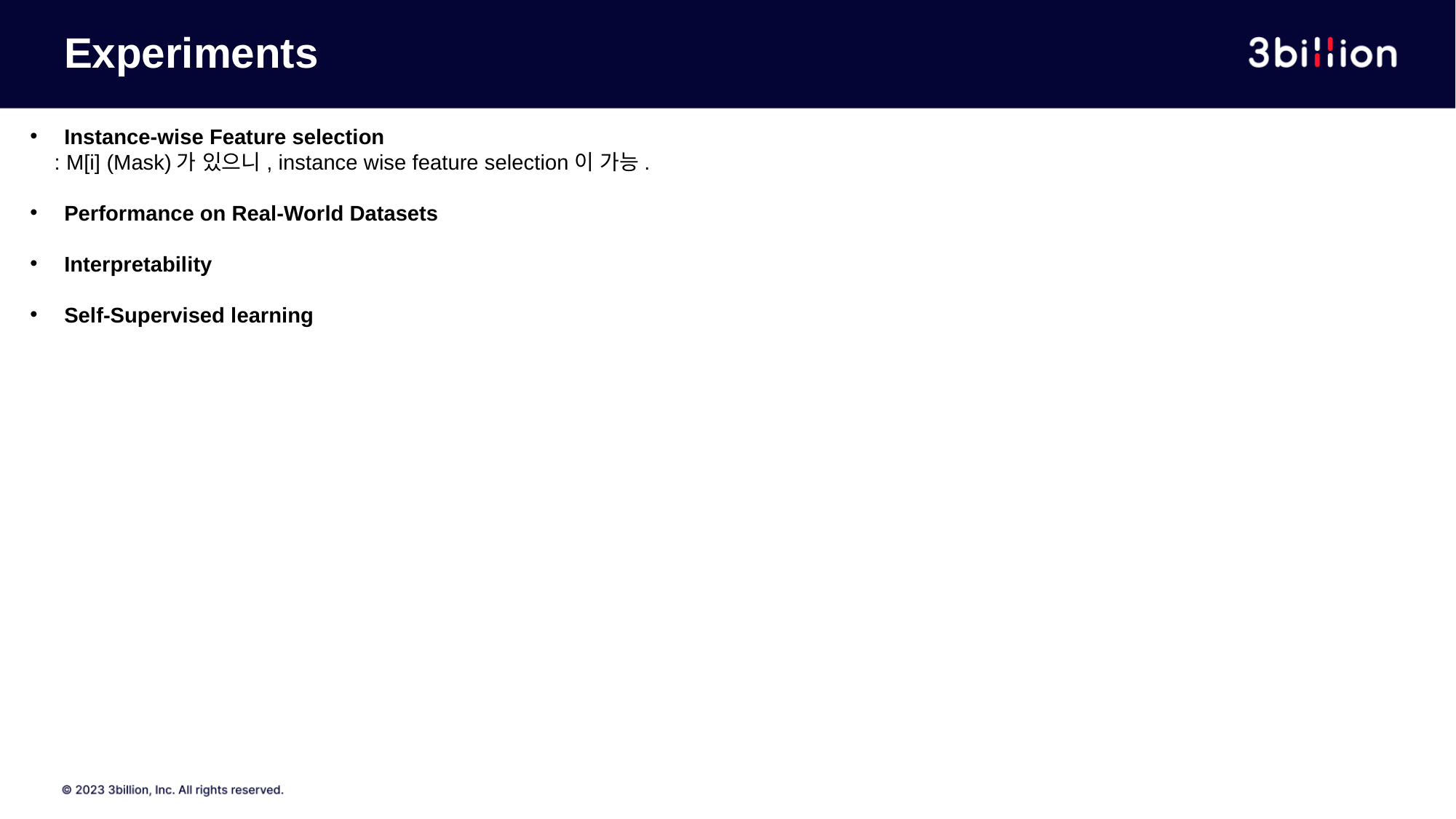

# Experiments
Instance-wise Feature selection
    : M[i] (Mask)가 있으니, instance wise feature selection이 가능.

Performance on Real-World Datasets

Interpretability

Self-Supervised learning